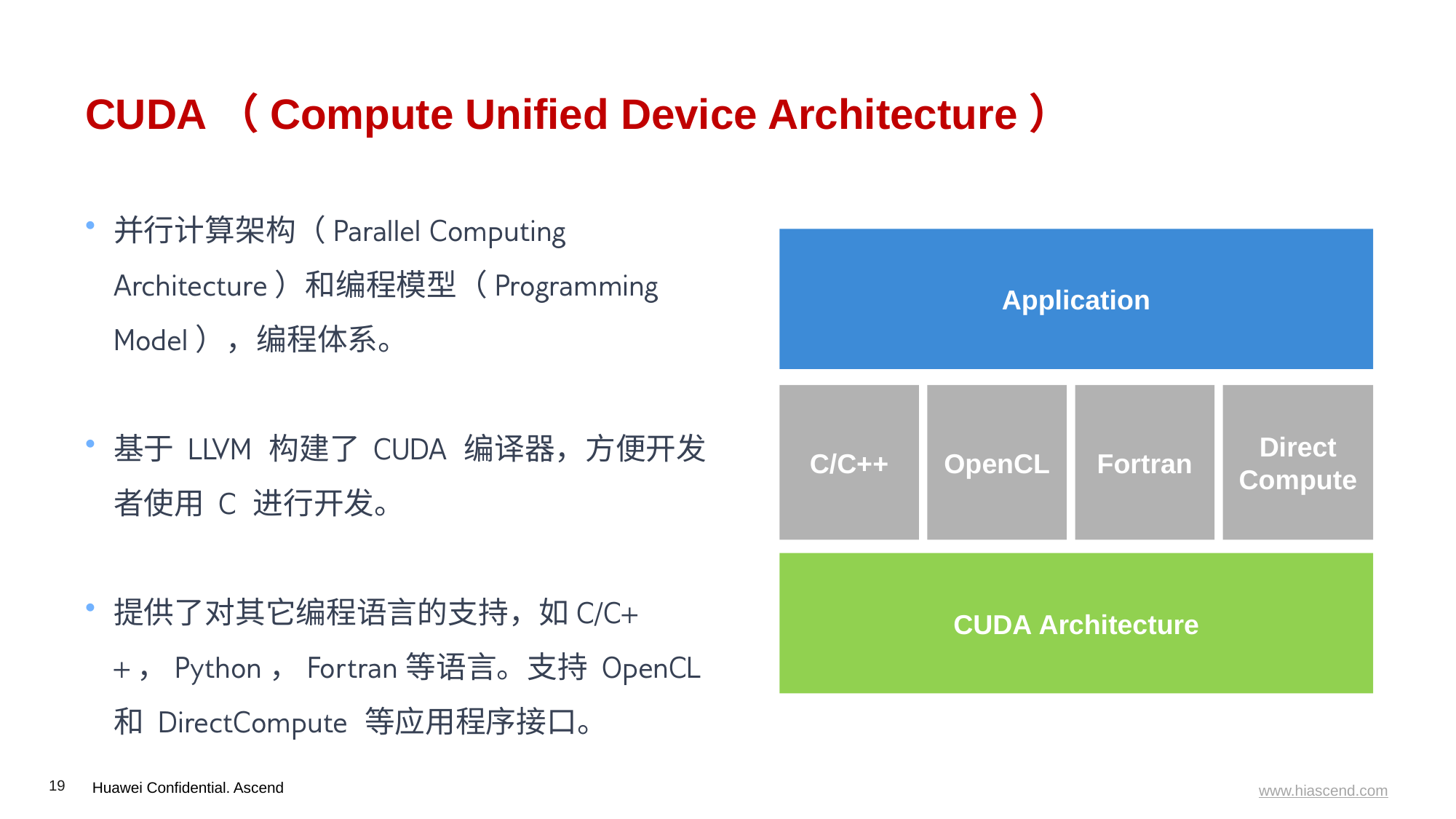

# CUDA（Compute Unified Device Architecture）
并行计算架构（Parallel Computing Architecture）和编程模型（Programming Model），编程体系。

基于 LLVM 构建了 CUDA 编译器，方便开发者使用 C 进行开发。

提供了对其它编程语言的支持，如C/C++，Python，Fortran等语言。支持 OpenCL  和 DirectCompute 等应用程序接口。
Application
C/C++
OpenCL
Fortran
Direct
Compute
CUDA Architecture